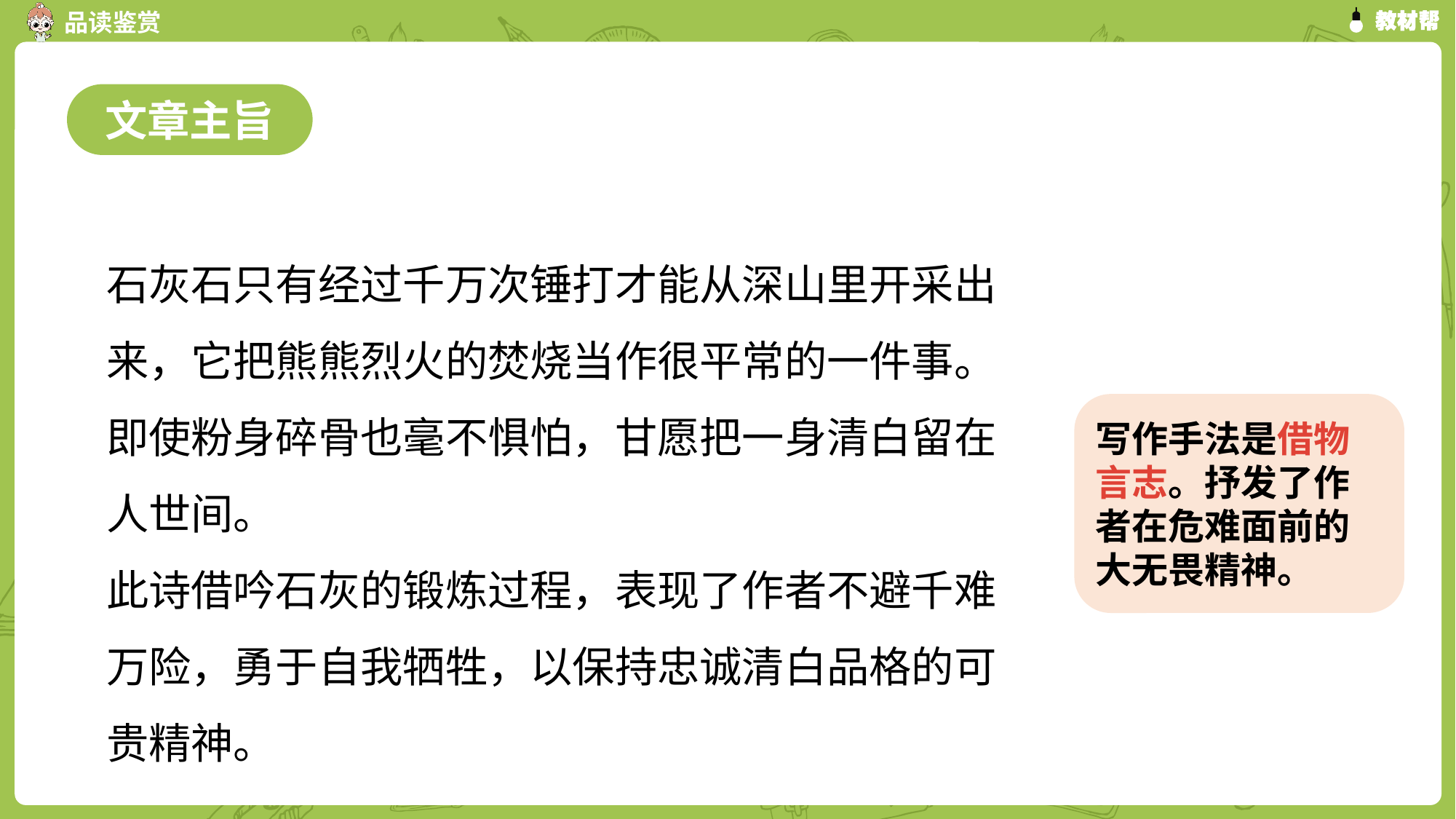

文章主旨
石灰石只有经过千万次锤打才能从深山里开采出来，它把熊熊烈火的焚烧当作很平常的一件事。即使粉身碎骨也毫不惧怕，甘愿把一身清白留在人世间。
此诗借吟石灰的锻炼过程，表现了作者不避千难万险，勇于自我牺牲，以保持忠诚清白品格的可贵精神。
写作手法是借物言志。抒发了作者在危难面前的大无畏精神。